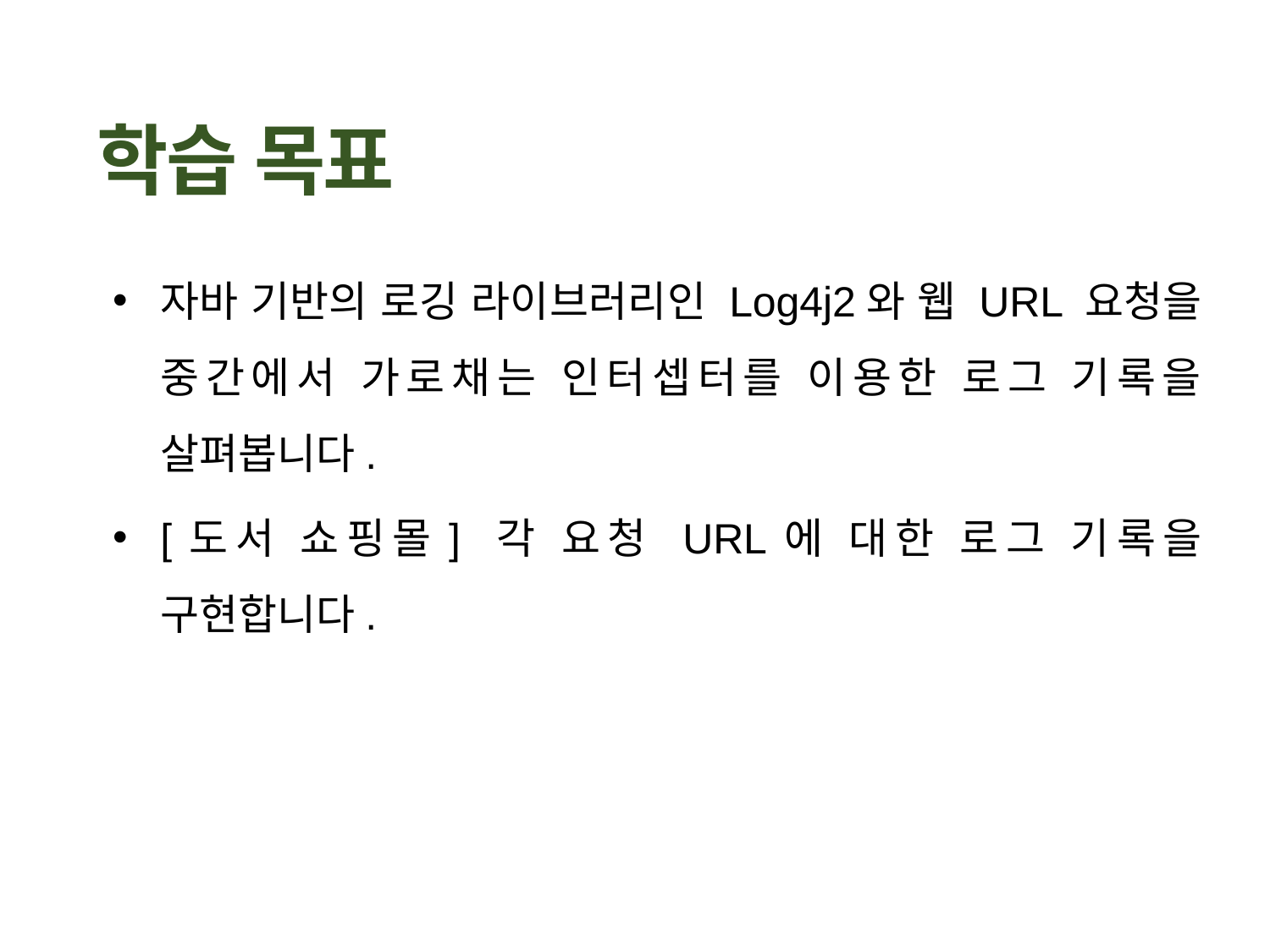

자바 기반의 로깅 라이브러리인 Log4j2와 웹 URL 요청을 중간에서 가로채는 인터셉터를 이용한 로그 기록을 살펴봅니다.
[도서 쇼핑몰] 각 요청 URL에 대한 로그 기록을 구현합니다.